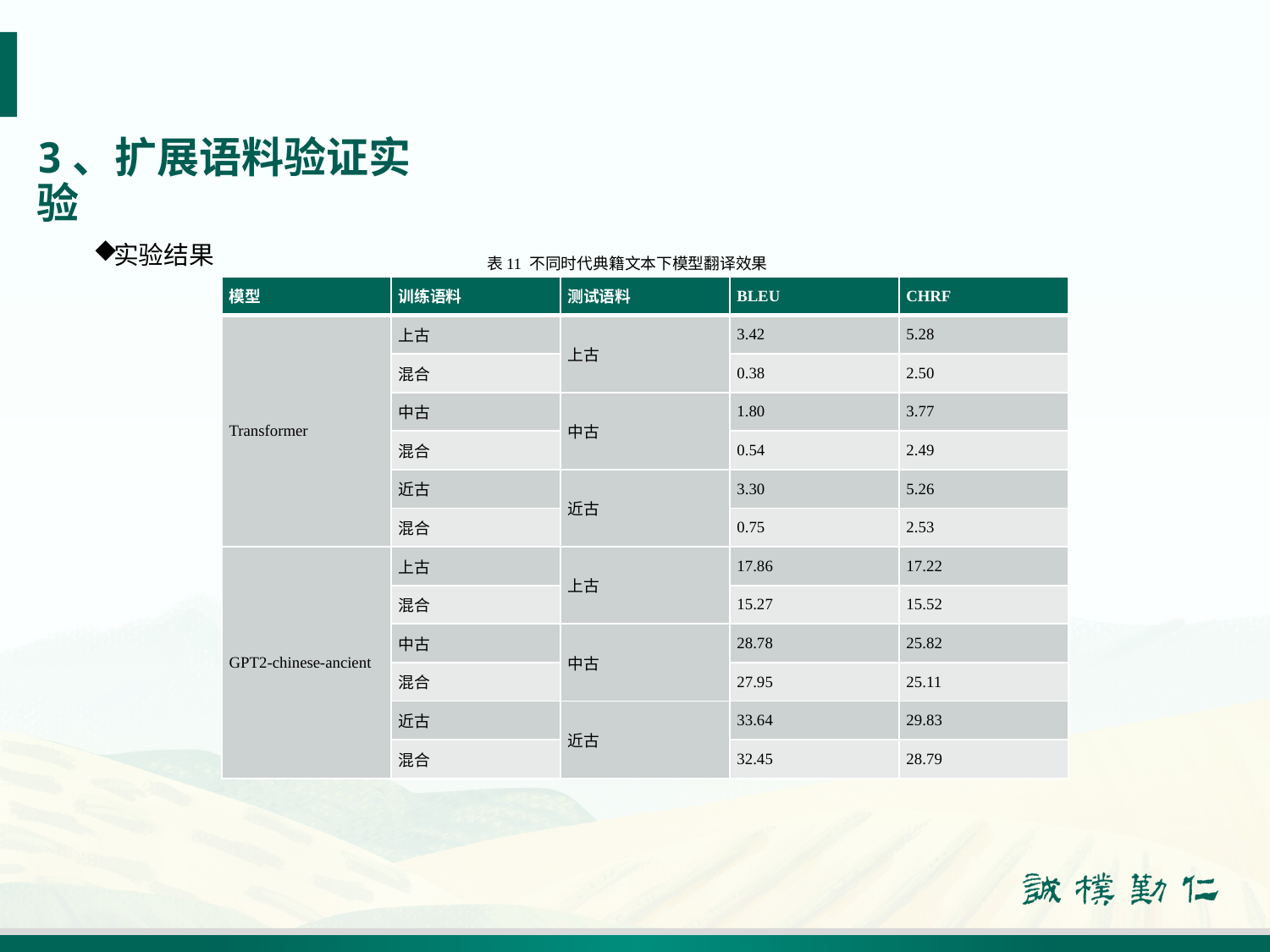

# 3、扩展语料验证实验
实验结果
表11 不同时代典籍文本下模型翻译效果
| 模型 | 训练语料 | 测试语料 | BLEU | CHRF |
| --- | --- | --- | --- | --- |
| Transformer | 上古 | 上古 | 3.42 | 5.28 |
|  | 混合 |  | 0.38 | 2.50 |
|  | 中古 | 中古 | 1.80 | 3.77 |
|  | 混合 |  | 0.54 | 2.49 |
|  | 近古 | 近古 | 3.30 | 5.26 |
|  | 混合 |  | 0.75 | 2.53 |
| GPT2-chinese-ancient | 上古 | 上古 | 17.86 | 17.22 |
|  | 混合 |  | 15.27 | 15.52 |
|  | 中古 | 中古 | 28.78 | 25.82 |
|  | 混合 |  | 27.95 | 25.11 |
|  | 近古 | 近古 | 33.64 | 29.83 |
|  | 混合 |  | 32.45 | 28.79 |